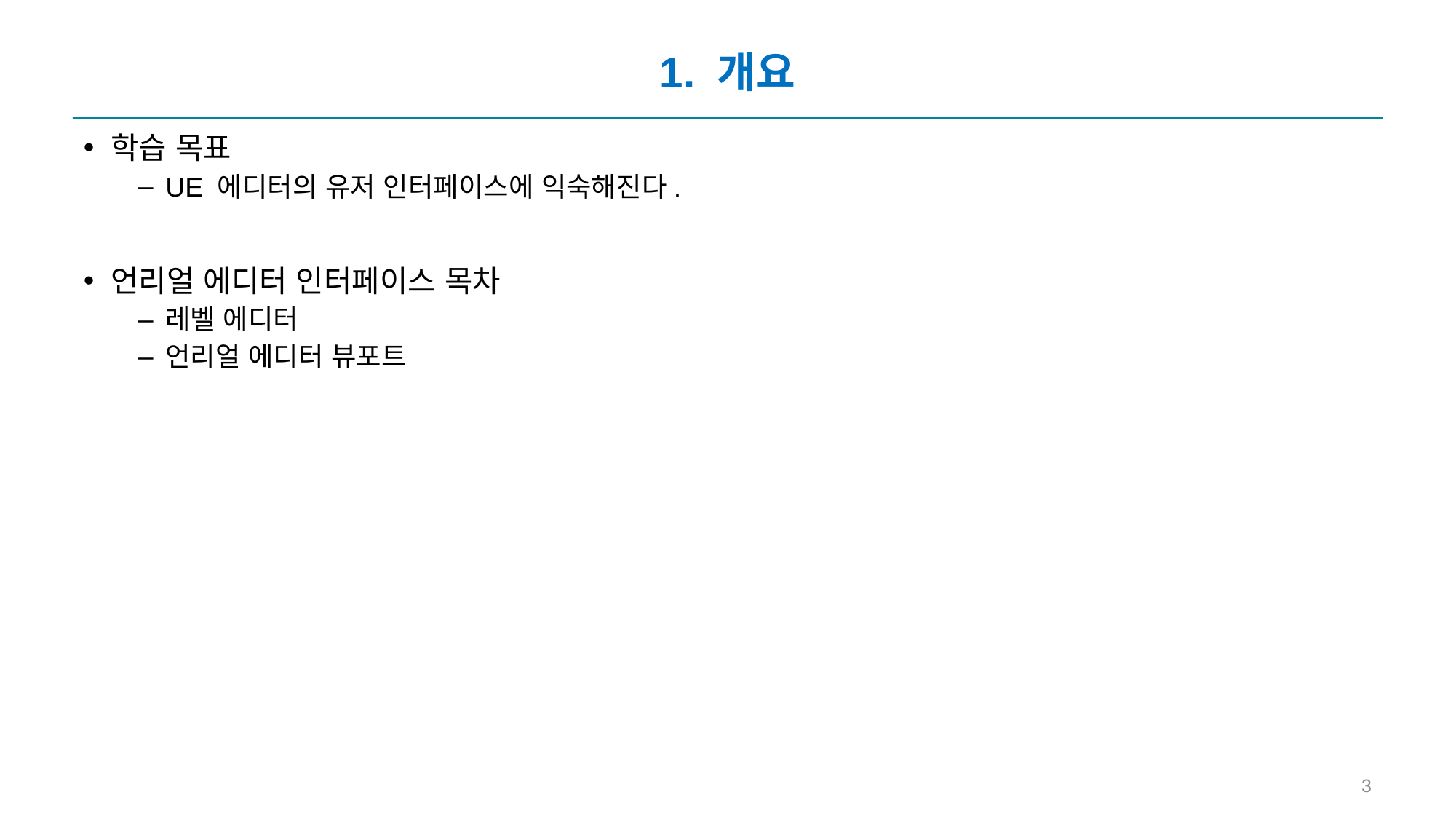

# 1. 개요
학습 목표
UE 에디터의 유저 인터페이스에 익숙해진다.

언리얼 에디터 인터페이스 목차
레벨 에디터
언리얼 에디터 뷰포트

3